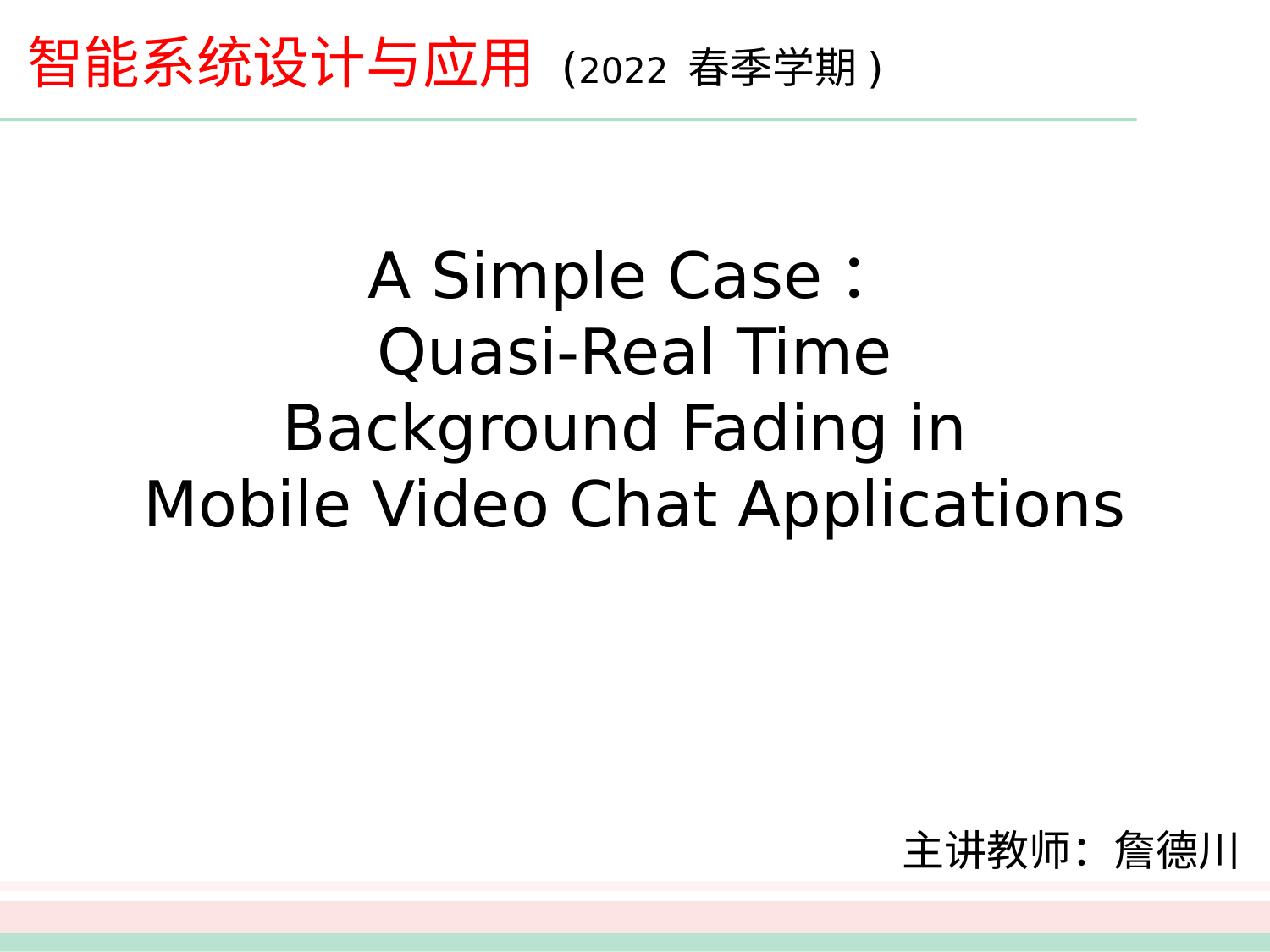

# 智能系统设计与应用 (2022 春季学期)
A Simple Case：
Quasi-Real Time
Background Fading in
Mobile Video Chat Applications
主讲教师：詹德川